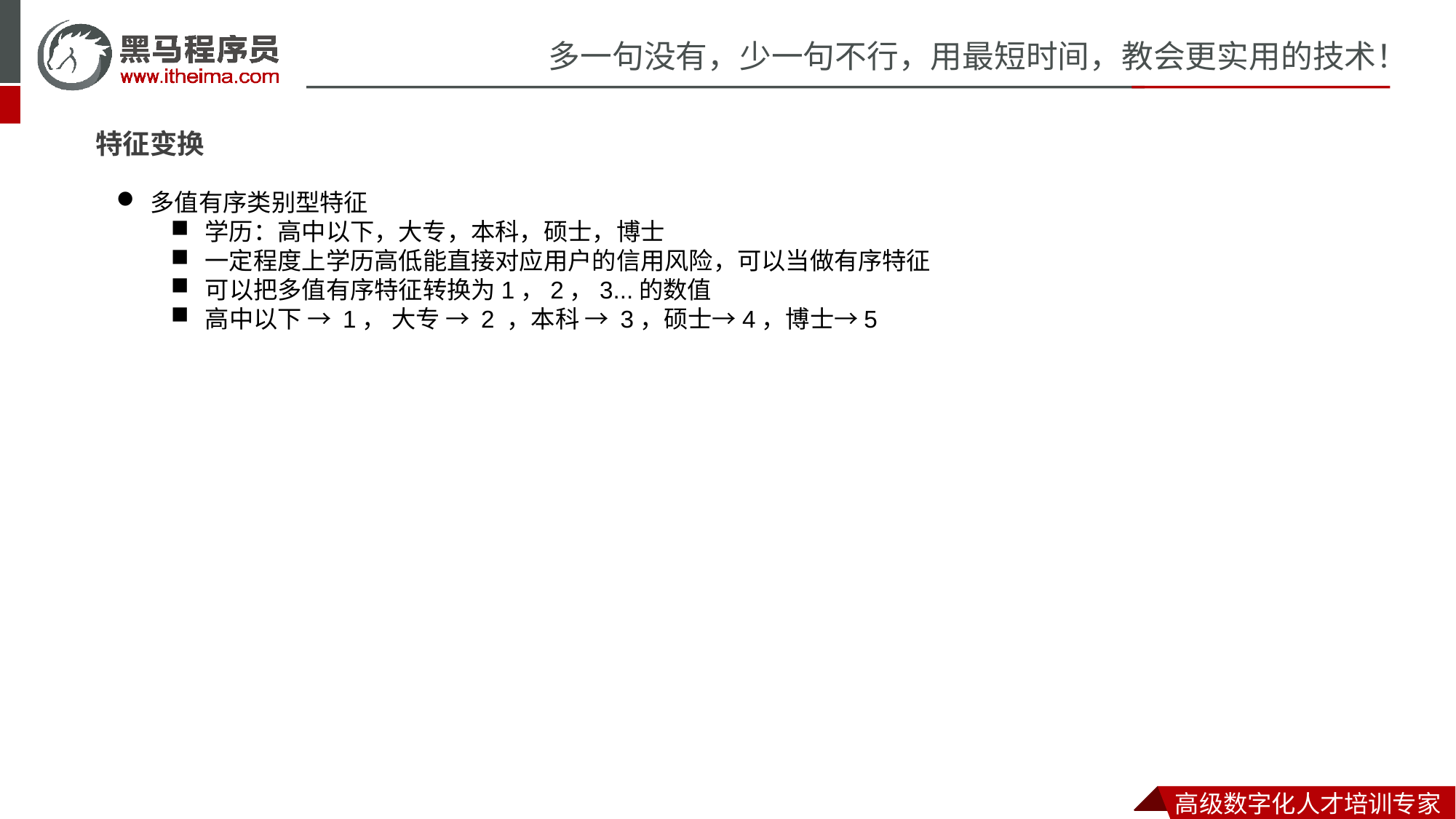

特征变换
多值有序类别型特征
学历：高中以下，大专，本科，硕士，博士
一定程度上学历高低能直接对应用户的信用风险，可以当做有序特征
可以把多值有序特征转换为1，2，3...的数值
高中以下 → 1， 大专 → 2 ，本科 → 3，硕士→4，博士→5